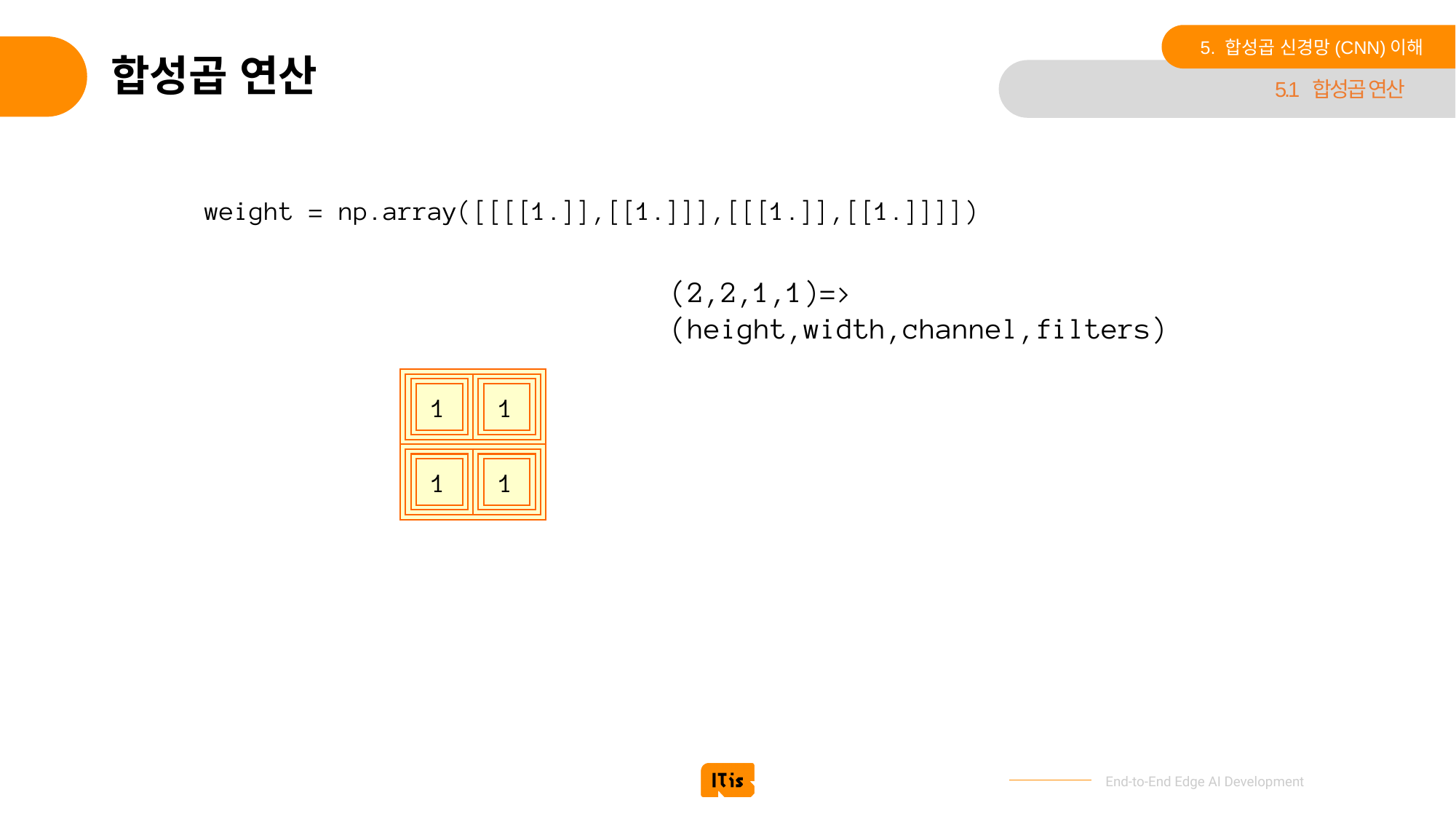

5. 합성곱 신경망(CNN)이해
# 합성곱 연산
5.1  합성곱 연산

weight = np.array([[[[1.]],[[1.]]],[[[1.]],[[1.]]]])
(2,2,1,1)=>
(height,width,channel,filters)

1
1

1
1